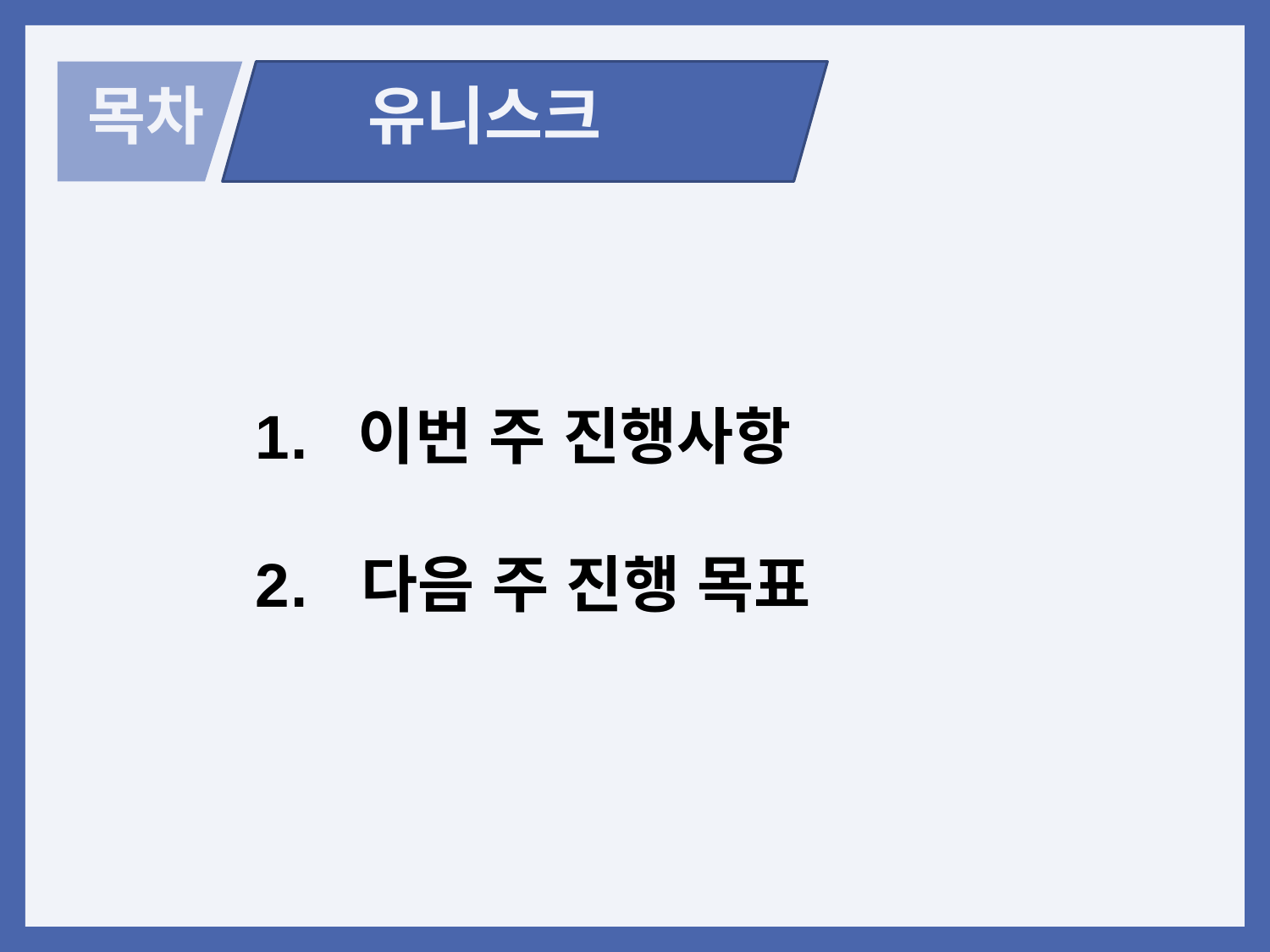

목차
유니스크
이번 주 진행사항
  다음 주 진행 목표